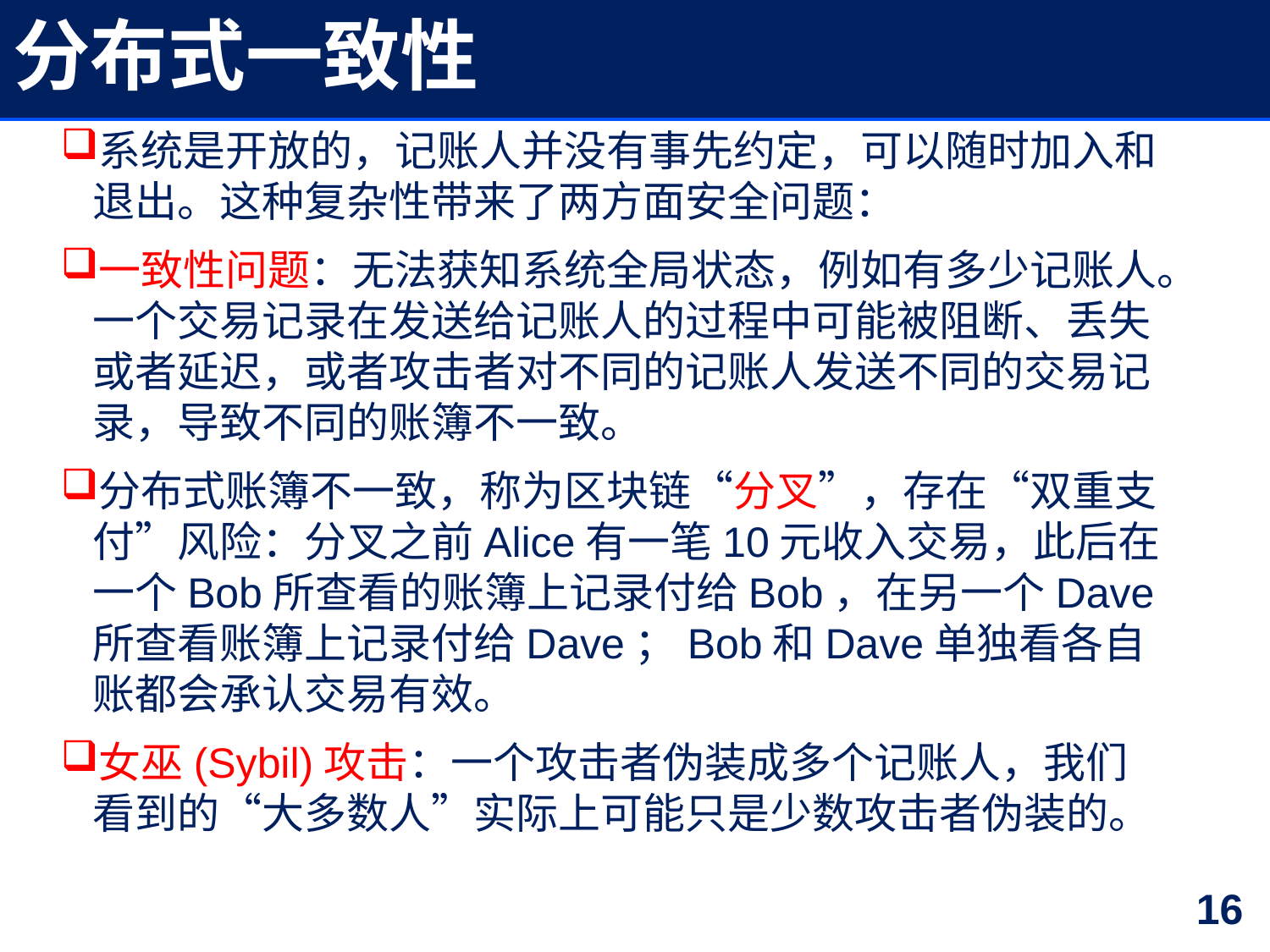

# 分布式一致性
系统是开放的，记账人并没有事先约定，可以随时加入和退出。这种复杂性带来了两方面安全问题：
一致性问题：无法获知系统全局状态，例如有多少记账人。一个交易记录在发送给记账人的过程中可能被阻断、丢失或者延迟，或者攻击者对不同的记账人发送不同的交易记录，导致不同的账簿不一致。
分布式账簿不一致，称为区块链“分叉”，存在“双重支付”风险：分叉之前Alice有一笔10元收入交易，此后在一个Bob所查看的账簿上记录付给Bob，在另一个Dave所查看账簿上记录付给Dave；Bob和Dave单独看各自账都会承认交易有效。
女巫(Sybil)攻击：一个攻击者伪装成多个记账人，我们看到的“大多数人”实际上可能只是少数攻击者伪装的。

16